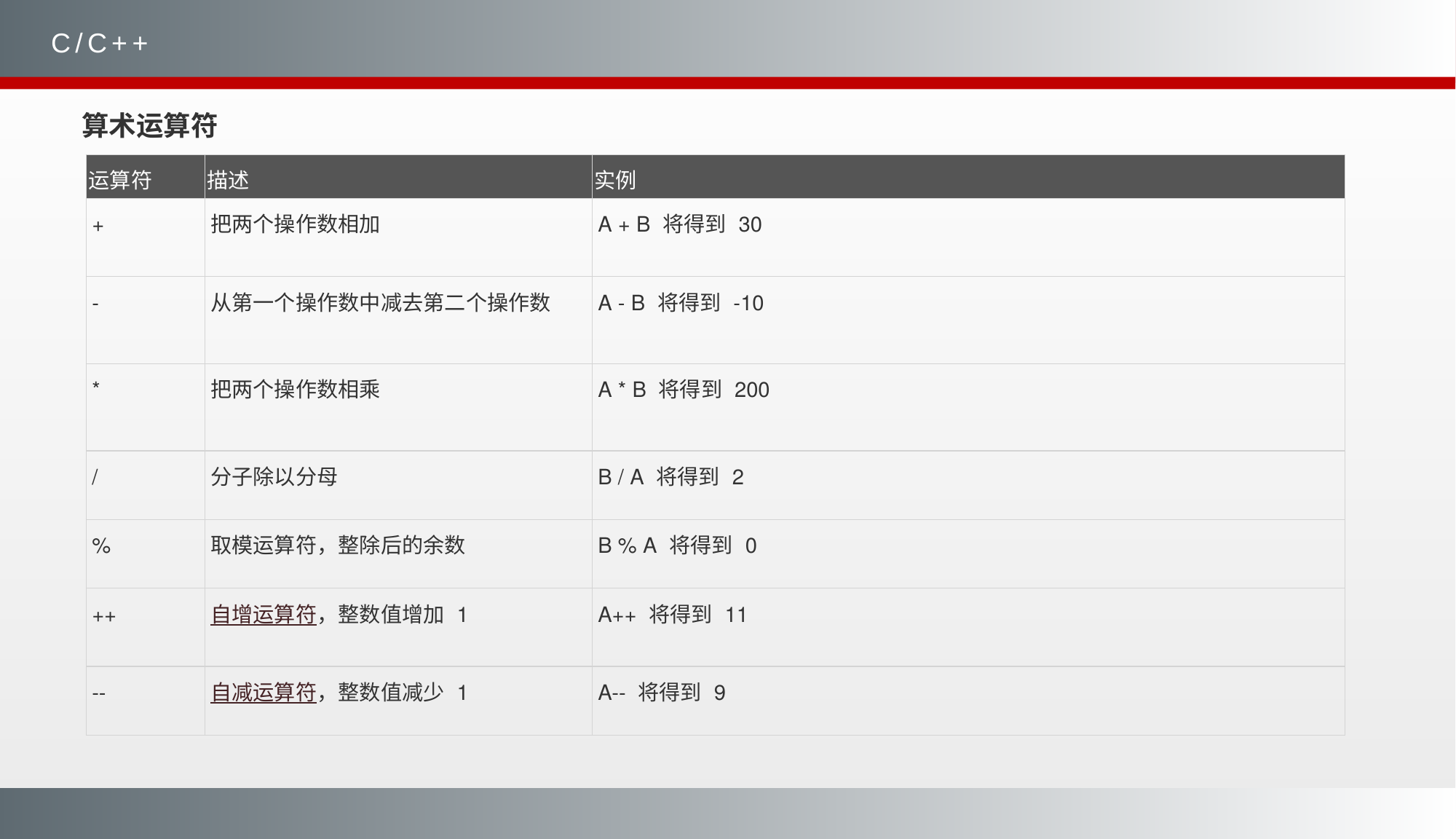

C/C++
算术运算符
| 运算符 | 描述 | 实例 |
| --- | --- | --- |
| + | 把两个操作数相加 | A + B 将得到 30 |
| - | 从第一个操作数中减去第二个操作数 | A - B 将得到 -10 |
| \* | 把两个操作数相乘 | A \* B 将得到 200 |
| / | 分子除以分母 | B / A 将得到 2 |
| % | 取模运算符，整除后的余数 | B % A 将得到 0 |
| ++ | 自增运算符，整数值增加 1 | A++ 将得到 11 |
| -- | 自减运算符，整数值减少 1 | A-- 将得到 9 |